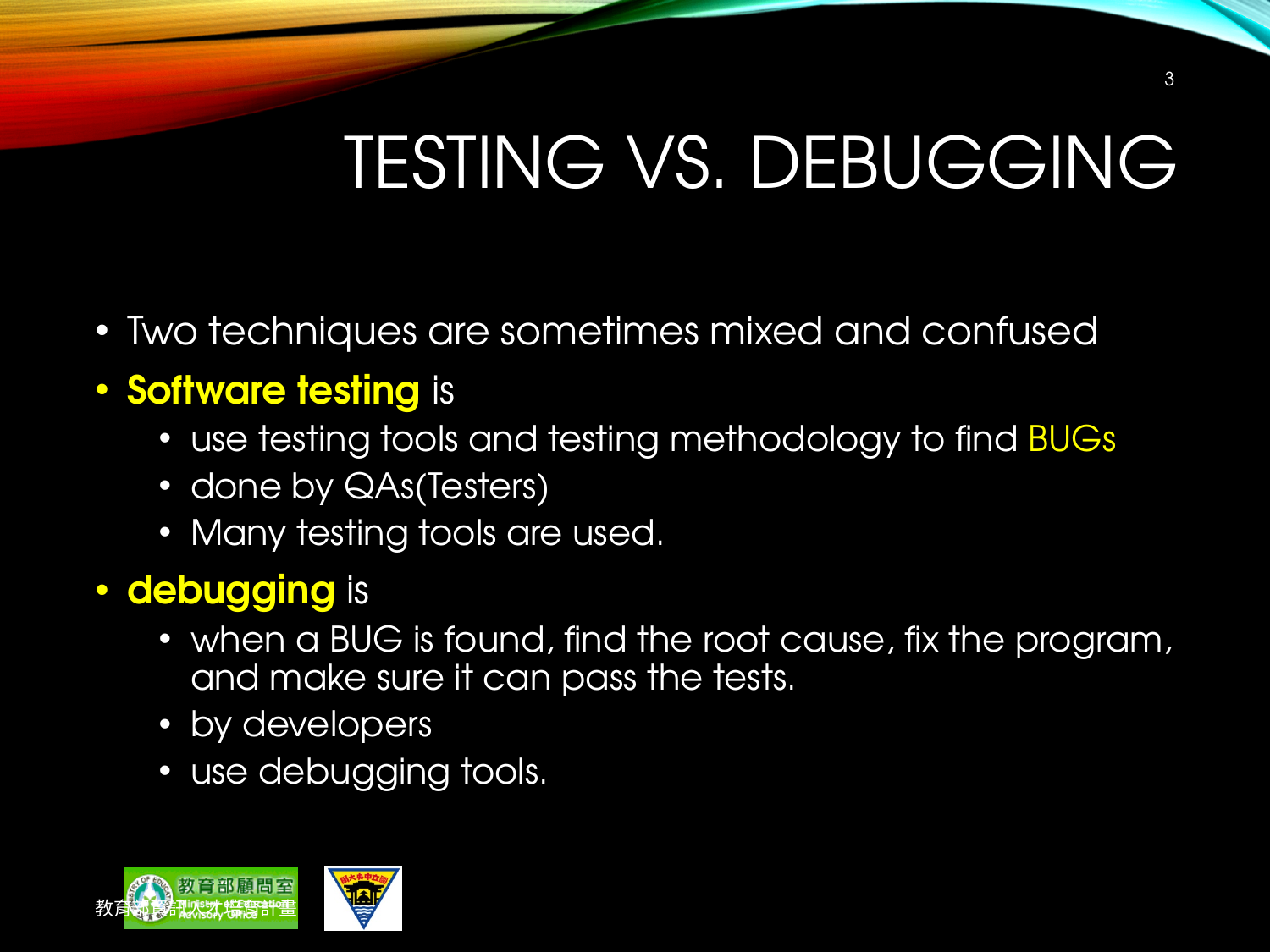

3
# Testing vs. Debugging
Two techniques are sometimes mixed and confused
Software testing is
use testing tools and testing methodology to find BUGs
done by QAs(Testers)
Many testing tools are used.
debugging is
when a BUG is found, find the root cause, fix the program, and make sure it can pass the tests.
by developers
use debugging tools.
教育部資訊人才培育計畫